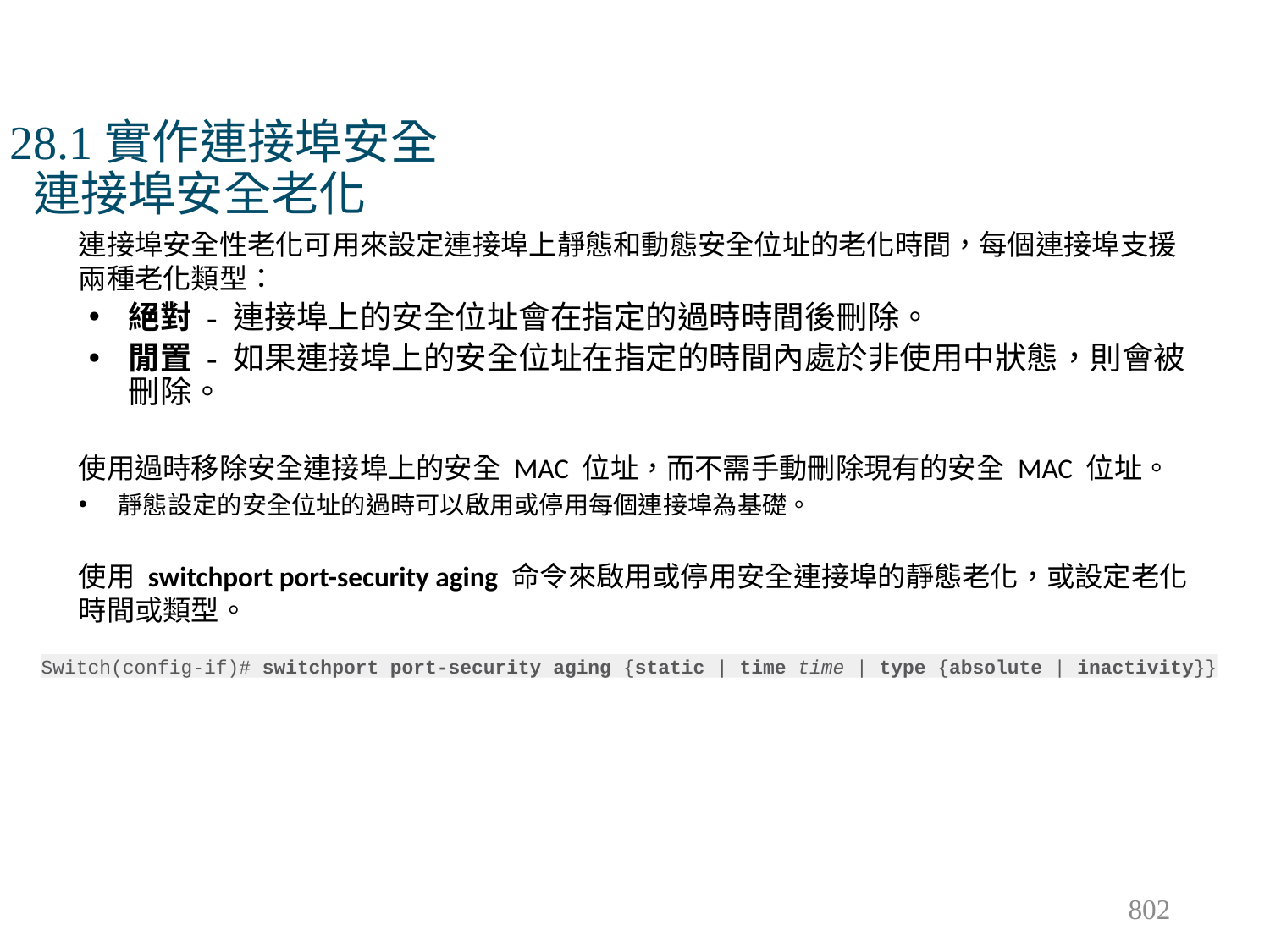

# 28.1實作連接埠安全 連接埠安全老化
連接埠安全性老化可用來設定連接埠上靜態和動態安全位址的老化時間，每個連接埠支援兩種老化類型：
絕對 - 連接埠上的安全位址會在指定的過時時間後刪除。
閒置 - 如果連接埠上的安全位址在指定的時間內處於非使用中狀態，則會被刪除。

使用過時移除安全連接埠上的安全 MAC 位址，而不需手動刪除現有的安全 MAC 位址。
靜態設定的安全位址的過時可以啟用或停用每個連接埠為基礎。

使用 switchport port-security aging 命令來啟用或停用安全連接埠的靜態老化，或設定老化時間或類型。

Switch(config-if)# switchport port-security aging {static | time time | type {absolute | inactivity}}
802